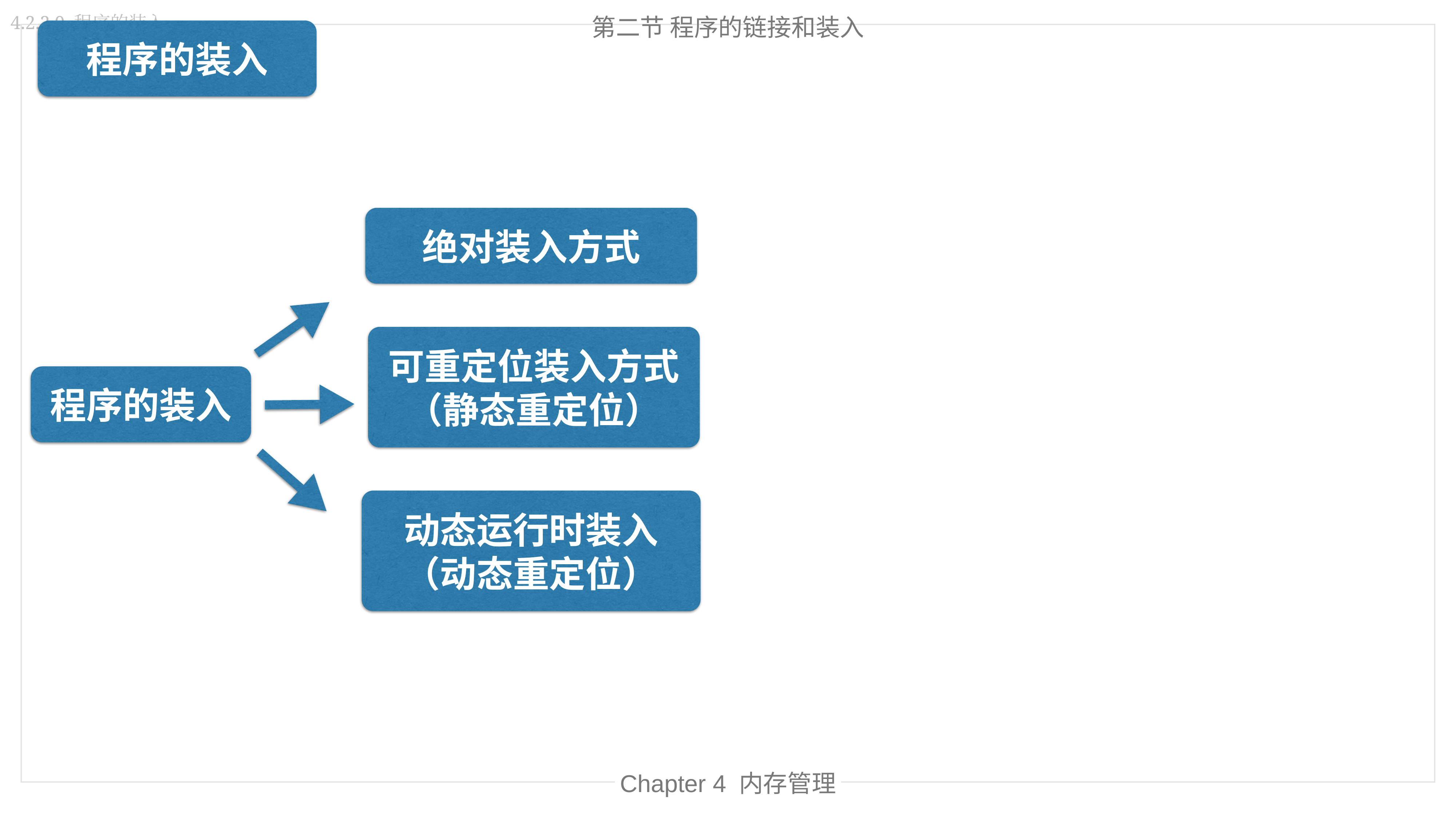

第二节 程序的链接和装入
4.2.2.0 程序的装入
程序的装入🔗

绝对装入方式

可重定位装入方式
（静态重定位）
程序的装入

动态运行时装入
（动态重定位）
Chapter 处理器管理
Chapter 4 内存管理